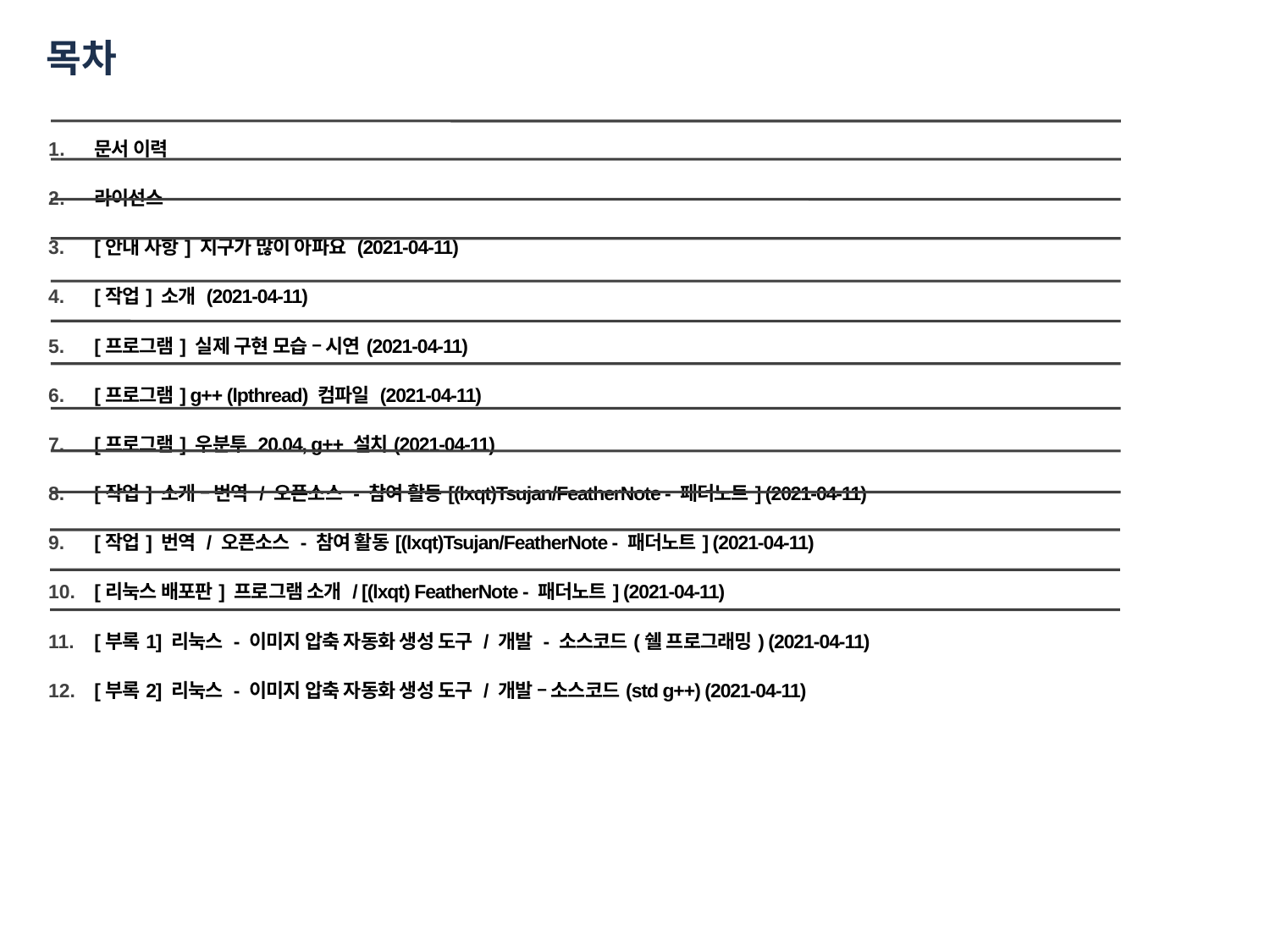

목차
문서 이력
라이선스
[안내 사항] 지구가 많이 아파요 (2021-04-11)
[작업] 소개 (2021-04-11)
[프로그램] 실제 구현 모습 – 시연(2021-04-11)
[프로그램] g++ (lpthread) 컴파일 (2021-04-11)
[프로그램] 우분투 20.04, g++ 설치(2021-04-11)
[작업] 소개 – 번역 / 오픈소스 - 참여 활동[(lxqt)Tsujan/FeatherNote - 패더노트] (2021-04-11)
[작업] 번역 / 오픈소스 - 참여 활동[(lxqt)Tsujan/FeatherNote - 패더노트] (2021-04-11)
[리눅스 배포판] 프로그램 소개 / [(lxqt) FeatherNote - 패더노트] (2021-04-11)
[부록1] 리눅스 - 이미지 압축 자동화 생성 도구 / 개발 - 소스코드(쉘 프로그래밍) (2021-04-11)
[부록2] 리눅스 - 이미지 압축 자동화 생성 도구 / 개발 – 소스코드(std g++) (2021-04-11)